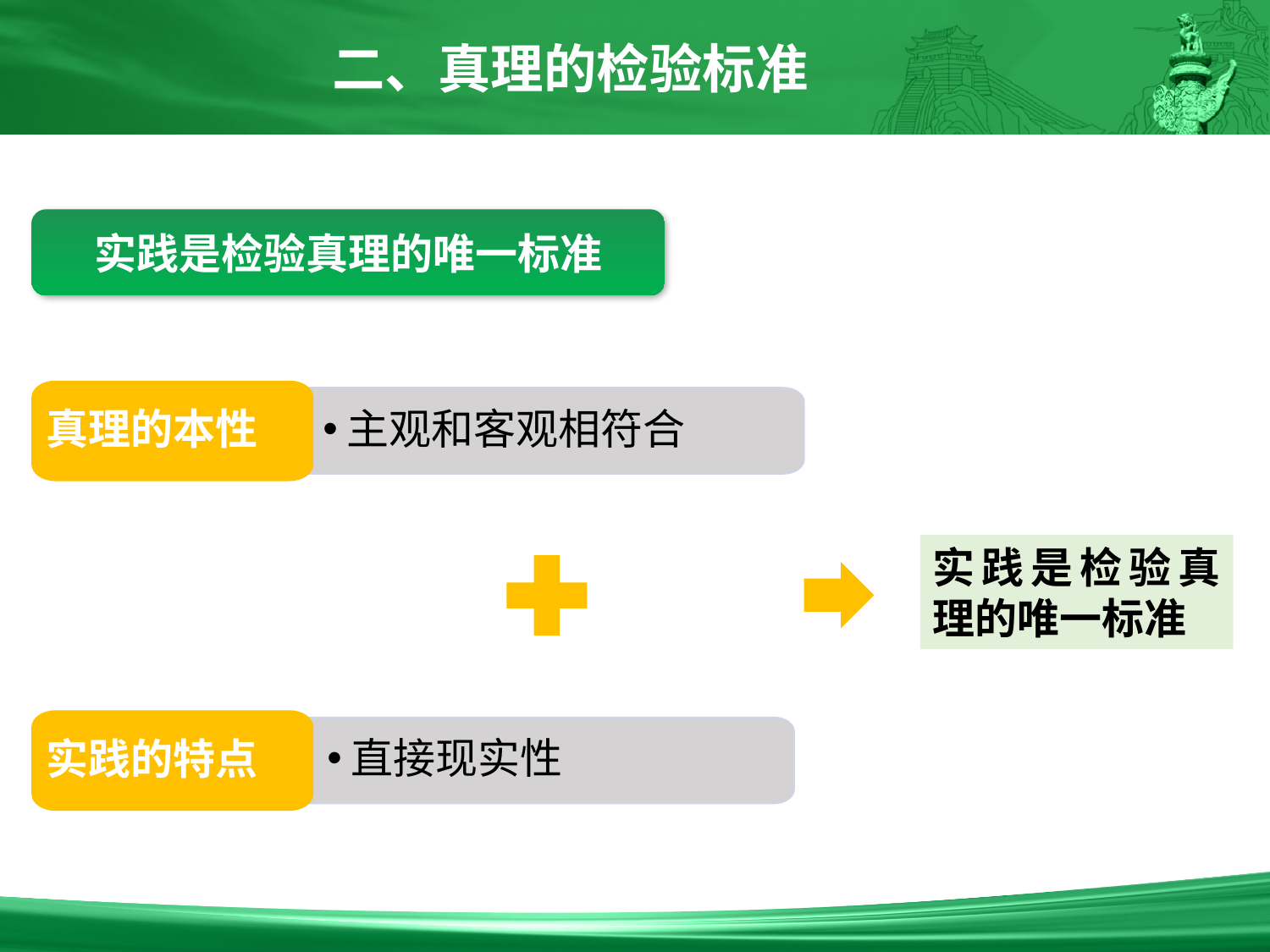

二、真理的检验标准
实践是检验真理的唯一标准
真理的本性
主观和客观相符合
实践是检验真理的唯一标准

实践的特点
直接现实性